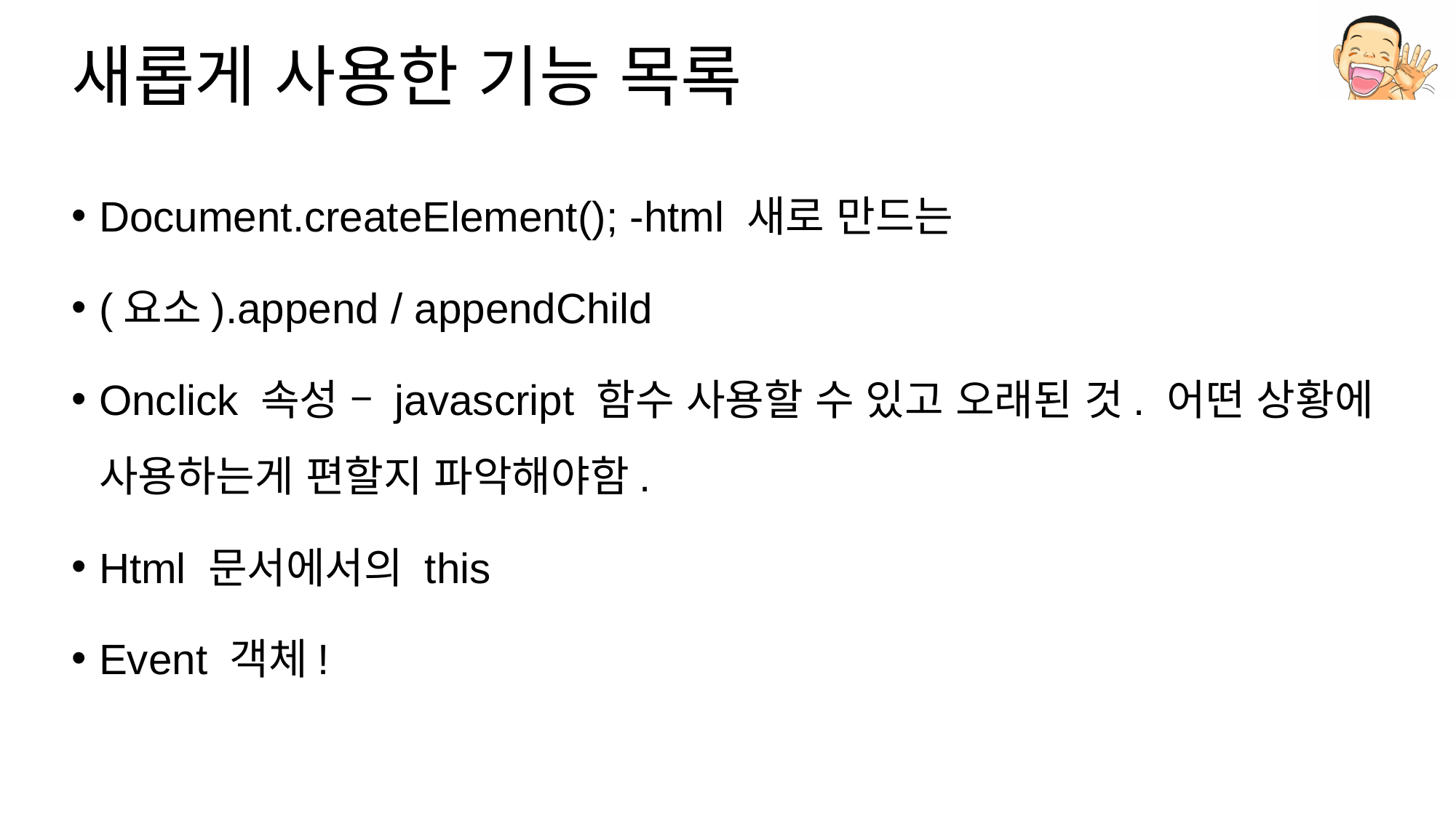

# 새롭게 사용한 기능 목록
Document.createElement(); -html 새로 만드는
(요소).append / appendChild
Onclick 속성 – javascript 함수 사용할 수 있고 오래된 것. 어떤 상황에 사용하는게 편할지 파악해야함.
Html 문서에서의 this
Event 객체!